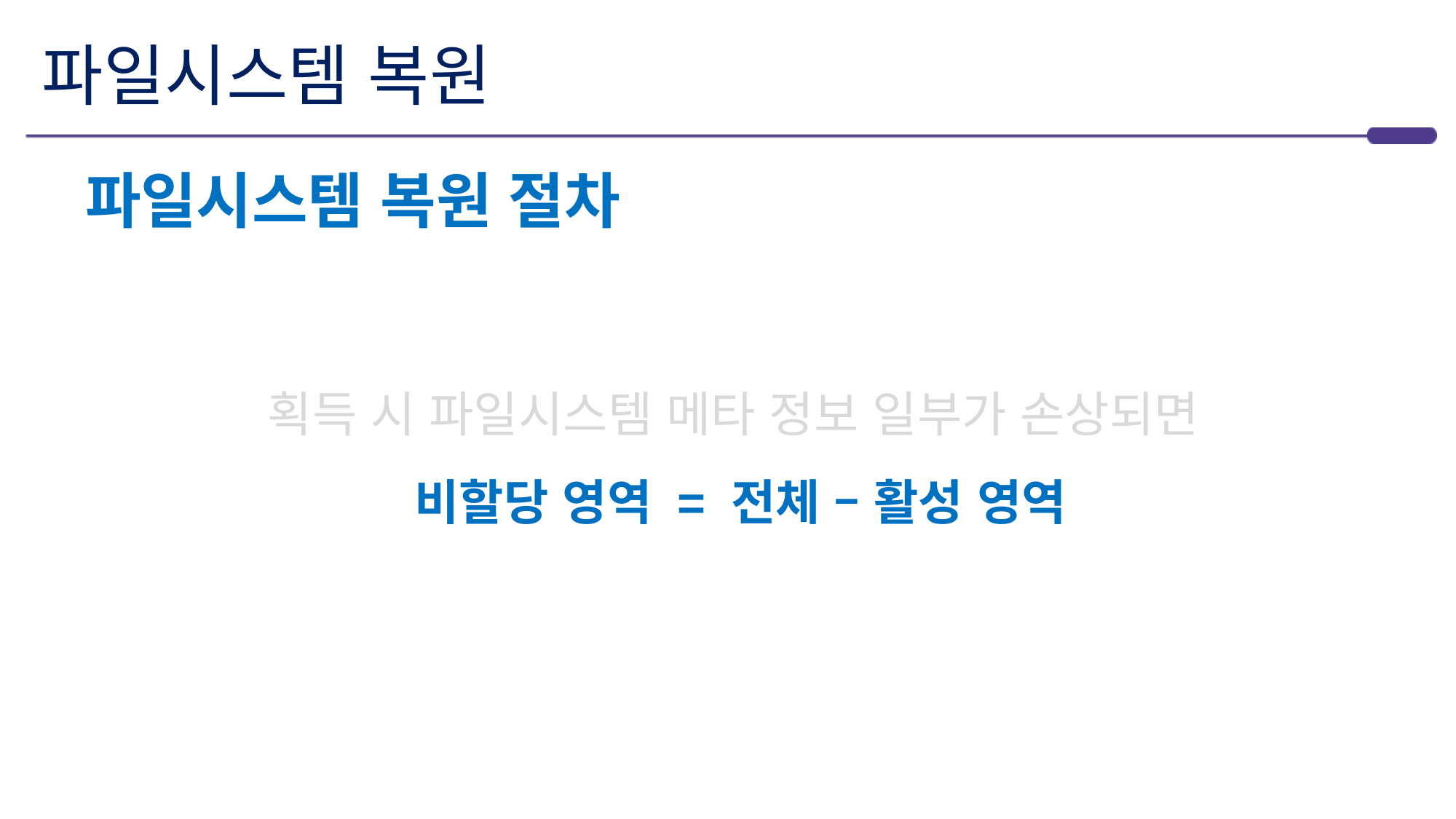

# 파일시스템 복원
파일시스템 복원 절차
획득 시 파일시스템 메타 정보 일부가 손상되면
비할당 영역 = 전체 – 활성 영역